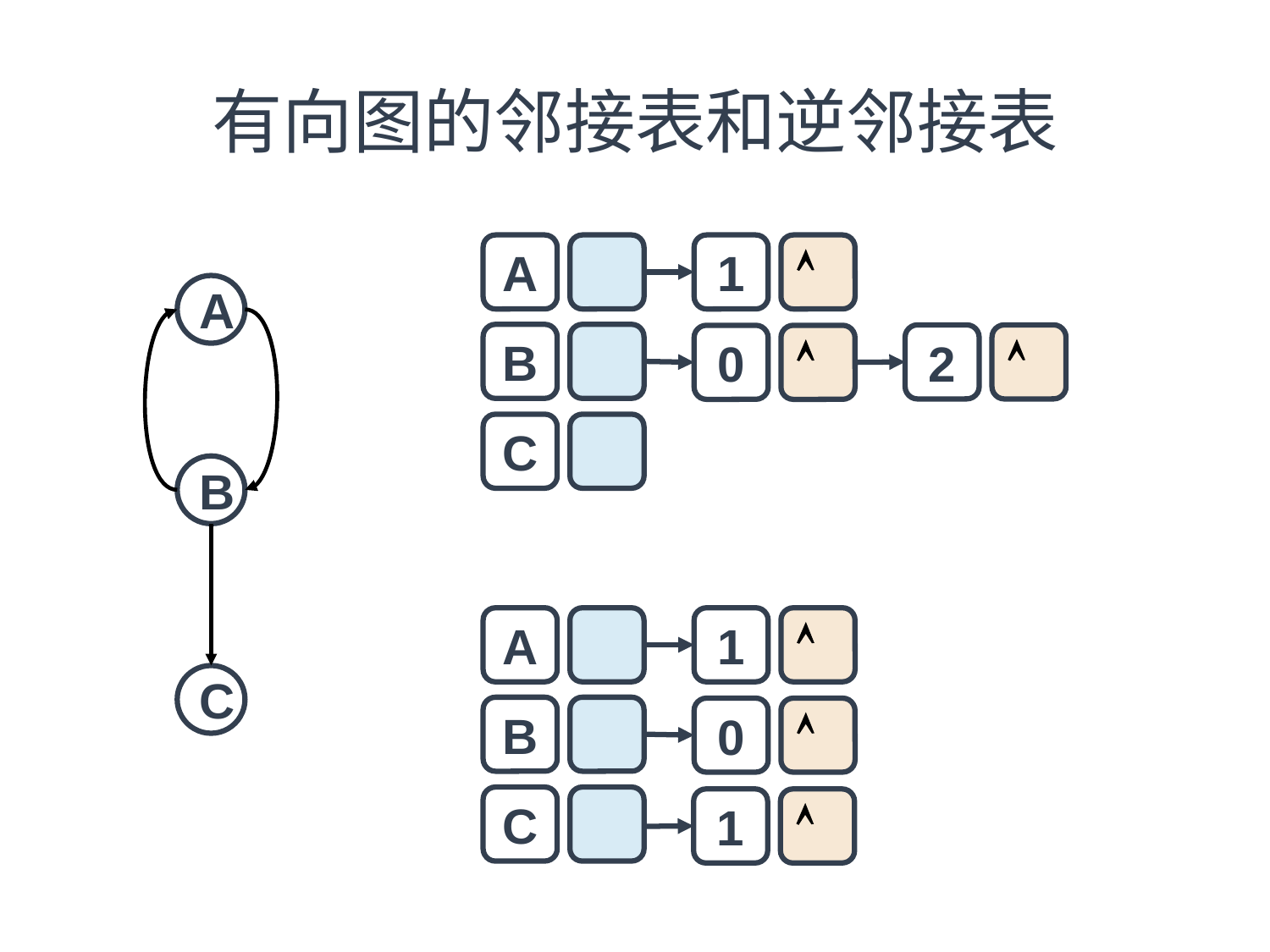

有向图的邻接表和逆邻接表
A

1
∧
A
B

2
∧
0
∧
C

B
A

1
∧
C
B

0
∧
C

1
∧